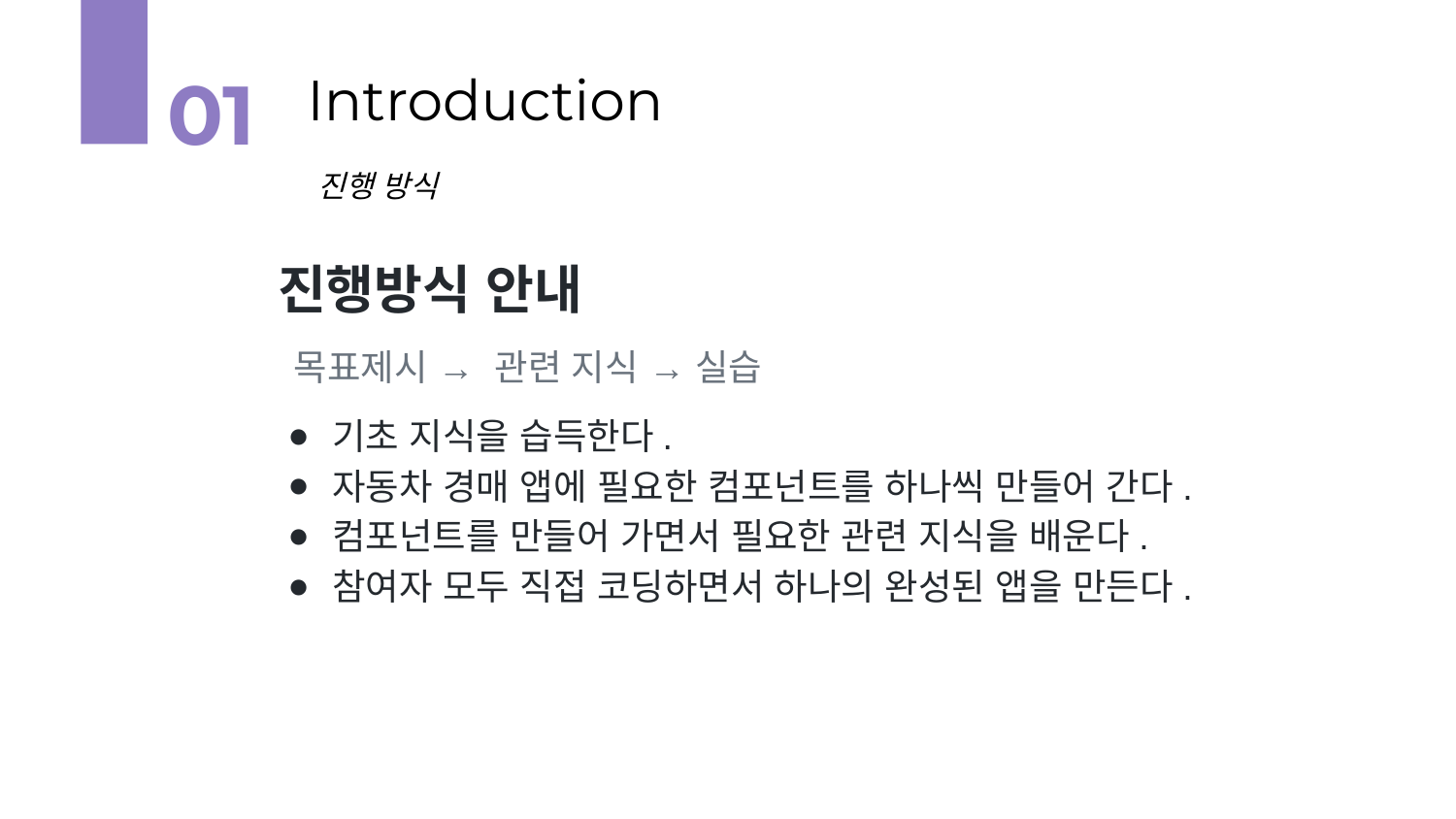

Introduction
01
진행 방식
진행방식 안내
목표제시 →  관련 지식 → 실습
기초 지식을 습득한다.
자동차 경매 앱에 필요한 컴포넌트를 하나씩 만들어 간다.
컴포넌트를 만들어 가면서 필요한 관련 지식을 배운다.
참여자 모두 직접 코딩하면서 하나의 완성된 앱을 만든다.